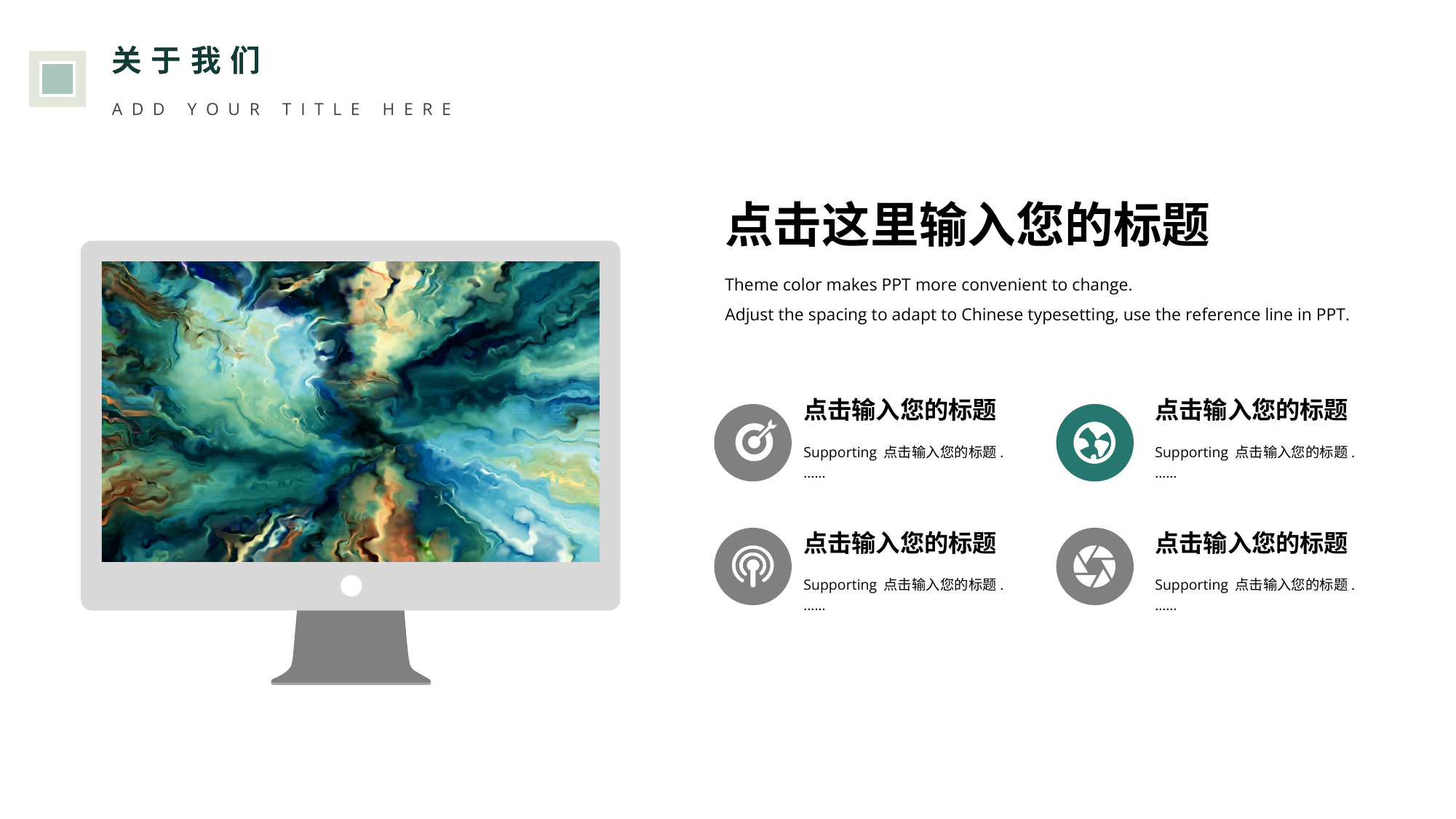

关于我们
ADD YOUR TITLE HERE

点击这里输入您的标题

Theme color makes PPT more convenient to change.
Adjust the spacing to adapt to Chinese typesetting, use the reference line in PPT.

点击输入您的标题
点击输入您的标题

Supporting 点击输入您的标题.
……
Supporting 点击输入您的标题.
……
点击输入您的标题
点击输入您的标题

Supporting 点击输入您的标题.
……
Supporting 点击输入您的标题.
……